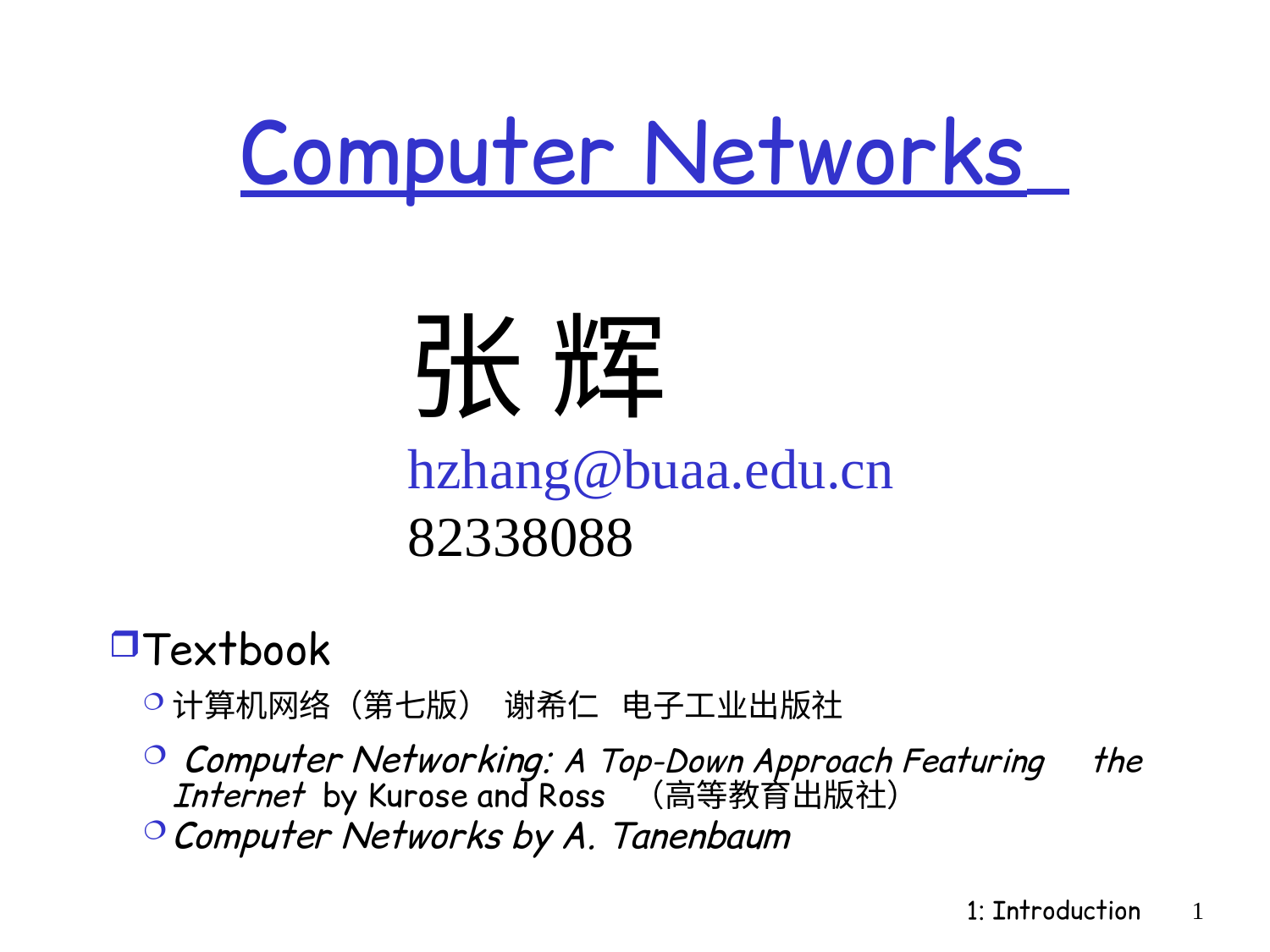

# Computer Networks
张 辉
hzhang@buaa.edu.cn
82338088
Textbook
计算机网络（第七版）  谢希仁   电子工业出版社
 Computer Networking: A Top-Down Approach Featuring     the Internet  by Kurose and Ross  （高等教育出版社）
Computer Networks by A. Tanenbaum
1: Introduction
1